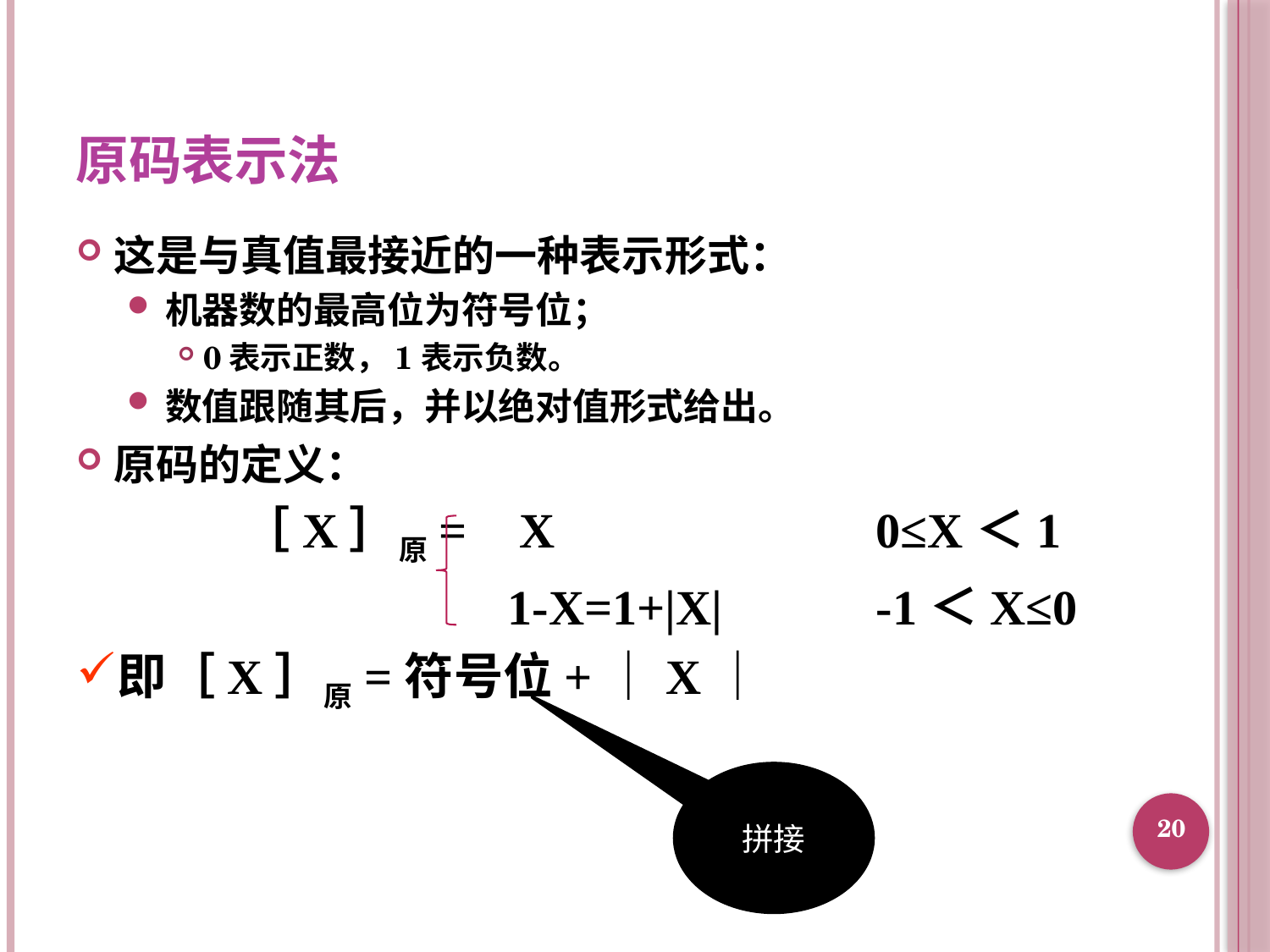

# 原码表示法
这是与真值最接近的一种表示形式：
机器数的最高位为符号位；
0表示正数，1表示负数。
数值跟随其后，并以绝对值形式给出。
原码的定义：
		［X］原=	  X			0≤X＜1
			 	 1-X=1+|X|		-1＜X≤0
即［X］原=符号位+｜X｜

拼接
20